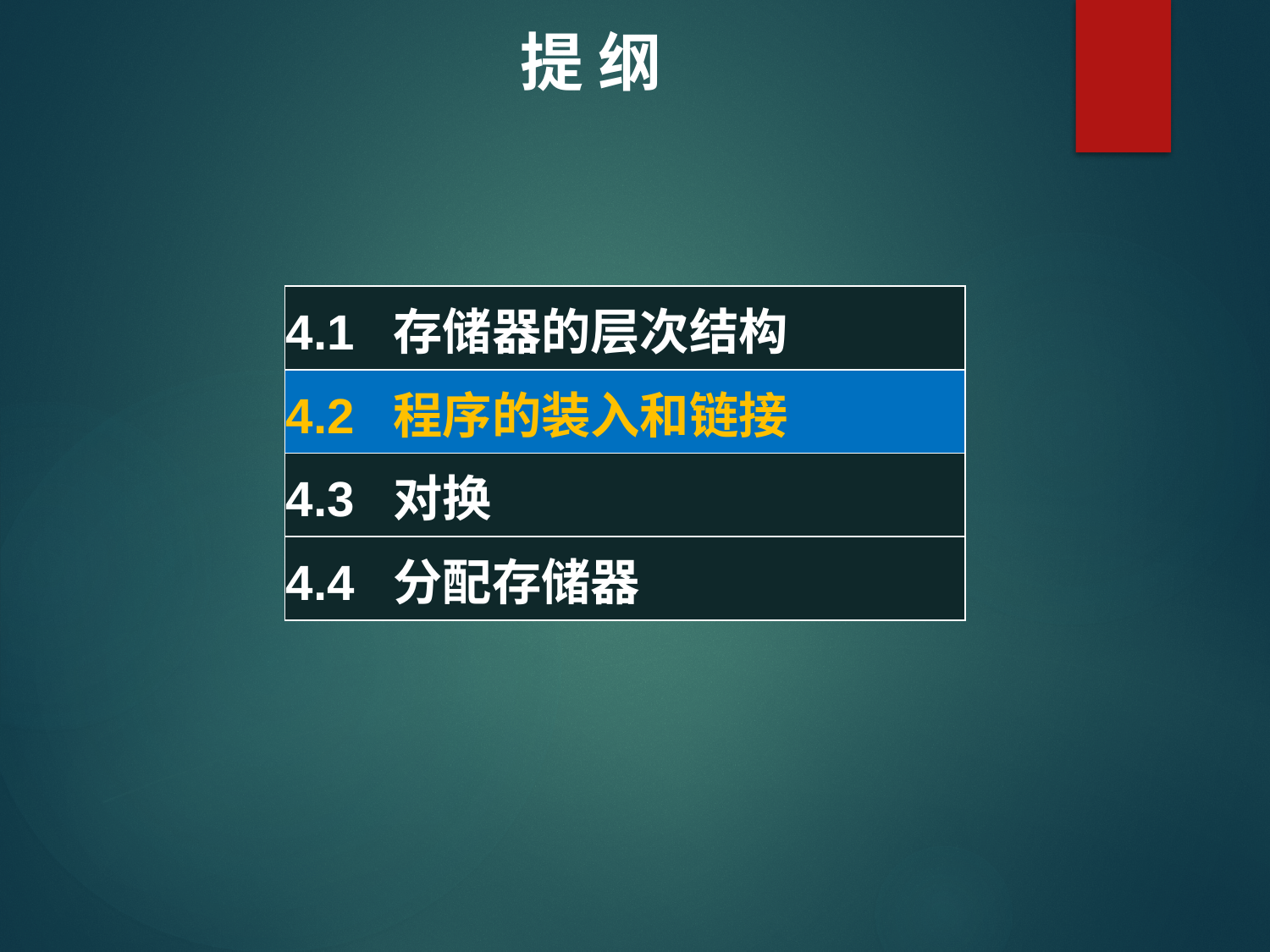

提 纲
| 4.1 存储器的层次结构 |
| --- |
| 4.2 程序的装入和链接 |
| 4.3 对换 |
| 4.4 分配存储器 |